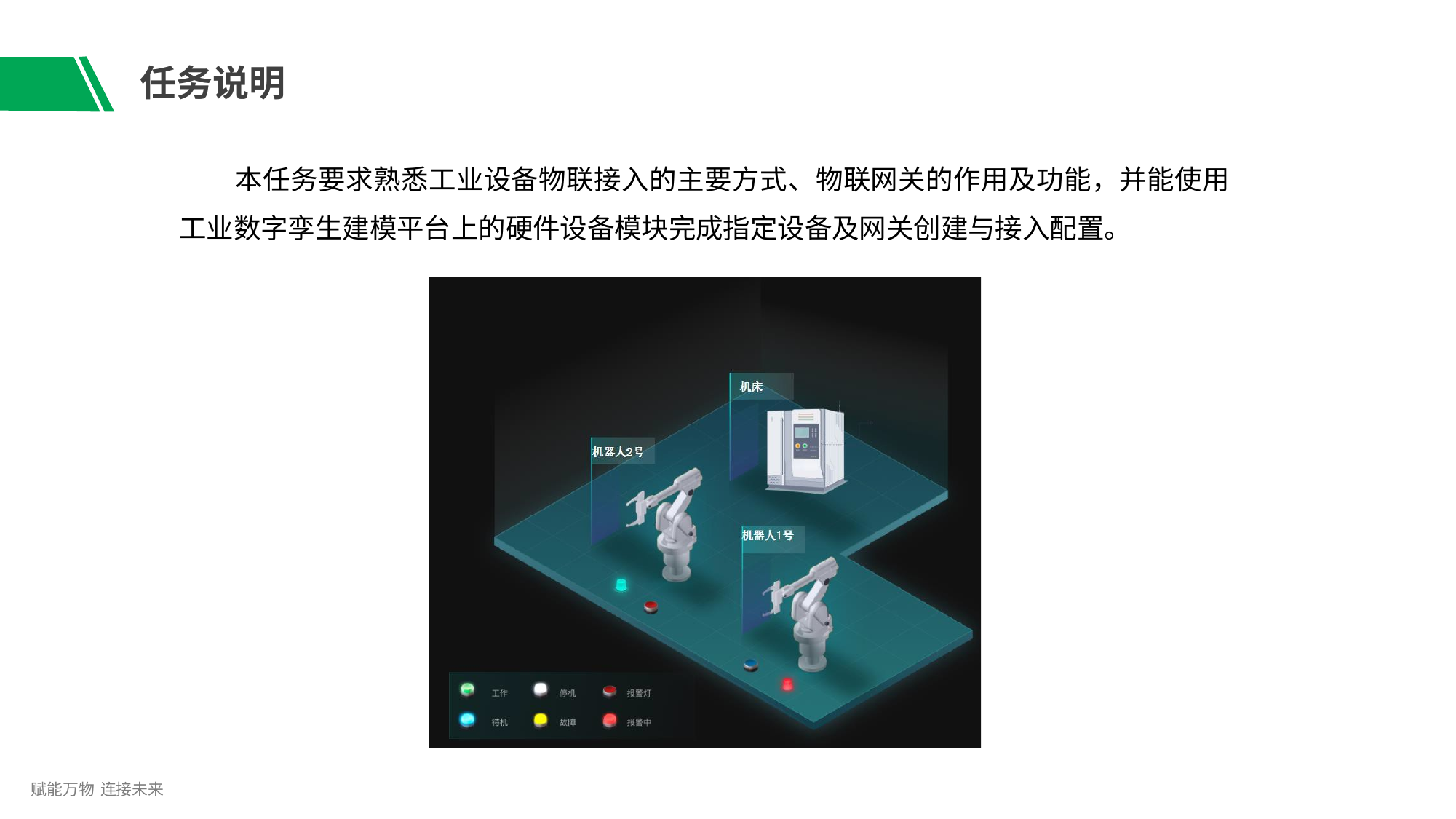

# 任务说明
本任务要求熟悉工业设备物联接入的主要方式、物联网关的作用及功能，并能使用
工业数字孪生建模平台上的硬件设备模块完成指定设备及网关创建与接入配置。

赋能万物 连接未来